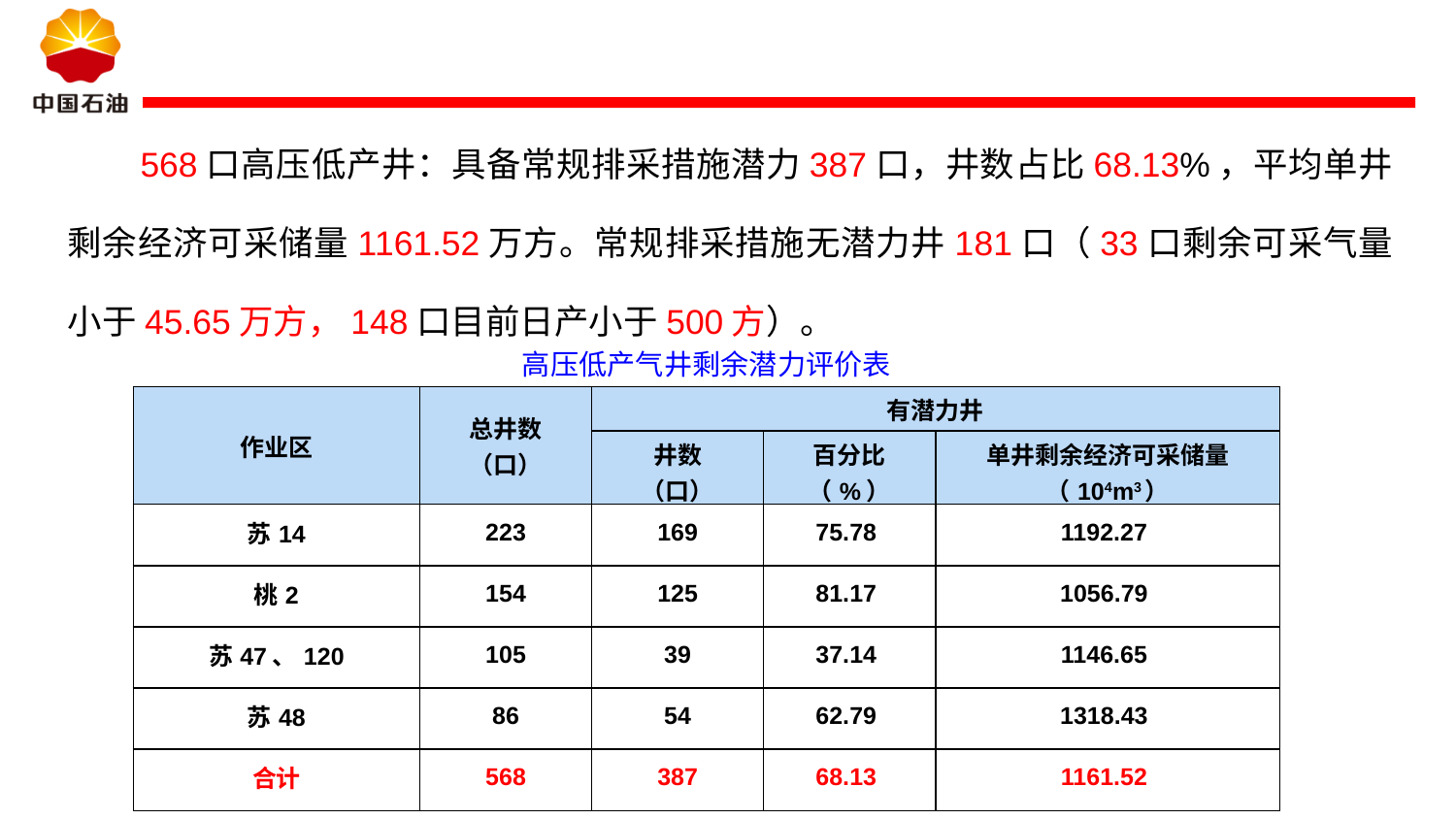

568口高压低产井：具备常规排采措施潜力387口，井数占比68.13%，平均单井剩余经济可采储量1161.52万方。常规排采措施无潜力井181口（33口剩余可采气量小于45.65万方，148口目前日产小于500方）。
高压低产气井剩余潜力评价表
| 作业区 | 总井数 （口） | 有潜力井 |  |  |
| --- | --- | --- | --- | --- |
|  |  | 井数 （口） | 百分比 （%） | 单井剩余经济可采储量 （104m3） |
| 苏14 | 223 | 169 | 75.78 | 1192.27 |
| 桃2 | 154 | 125 | 81.17 | 1056.79 |
| 苏47、120 | 105 | 39 | 37.14 | 1146.65 |
| 苏48 | 86 | 54 | 62.79 | 1318.43 |
| 合计 | 568 | 387 | 68.13 | 1161.52 |